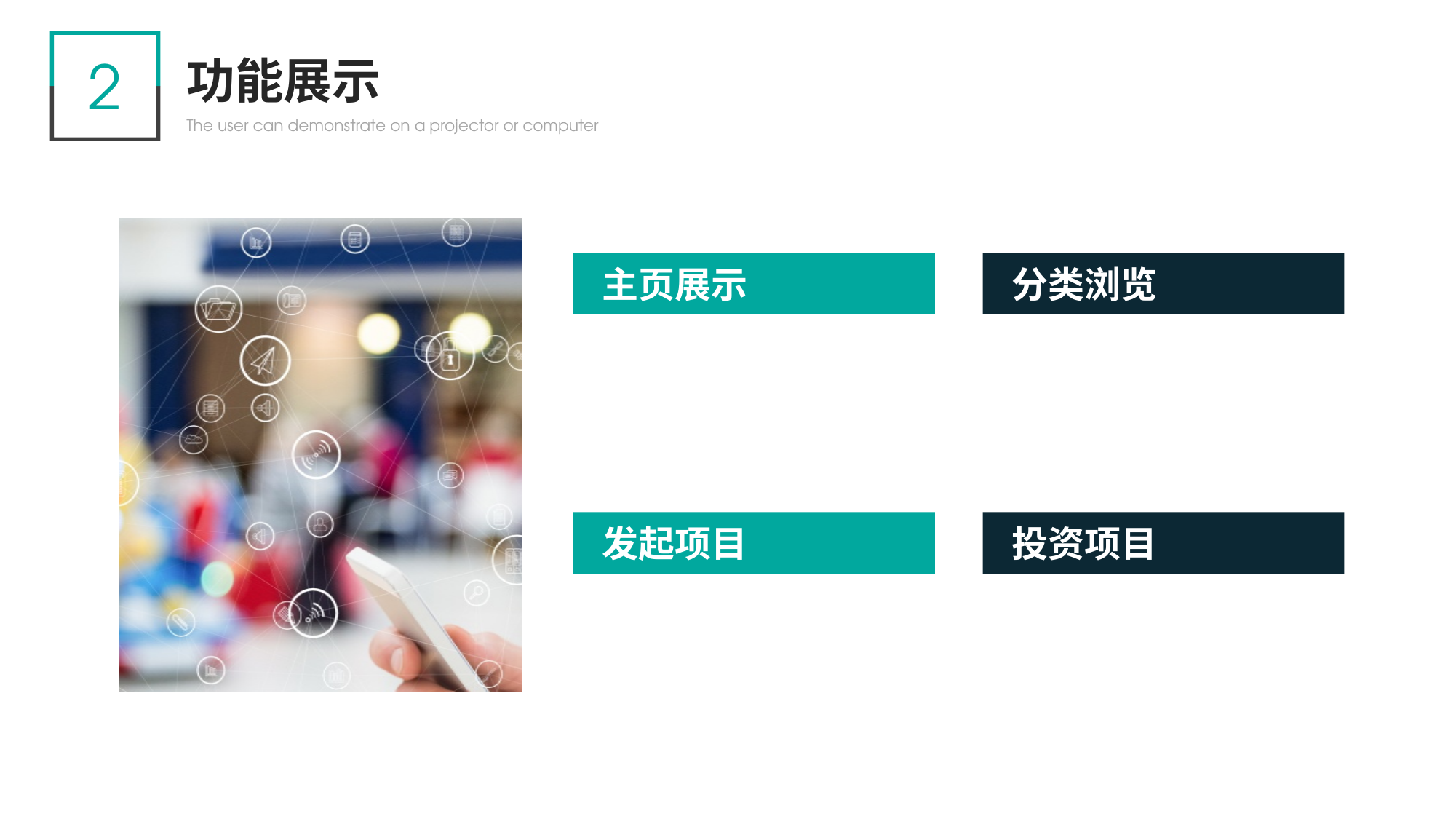

2
功能展示
The user can demonstrate on a projector or computer

主页展示

分类浏览

发起项目

投资项目